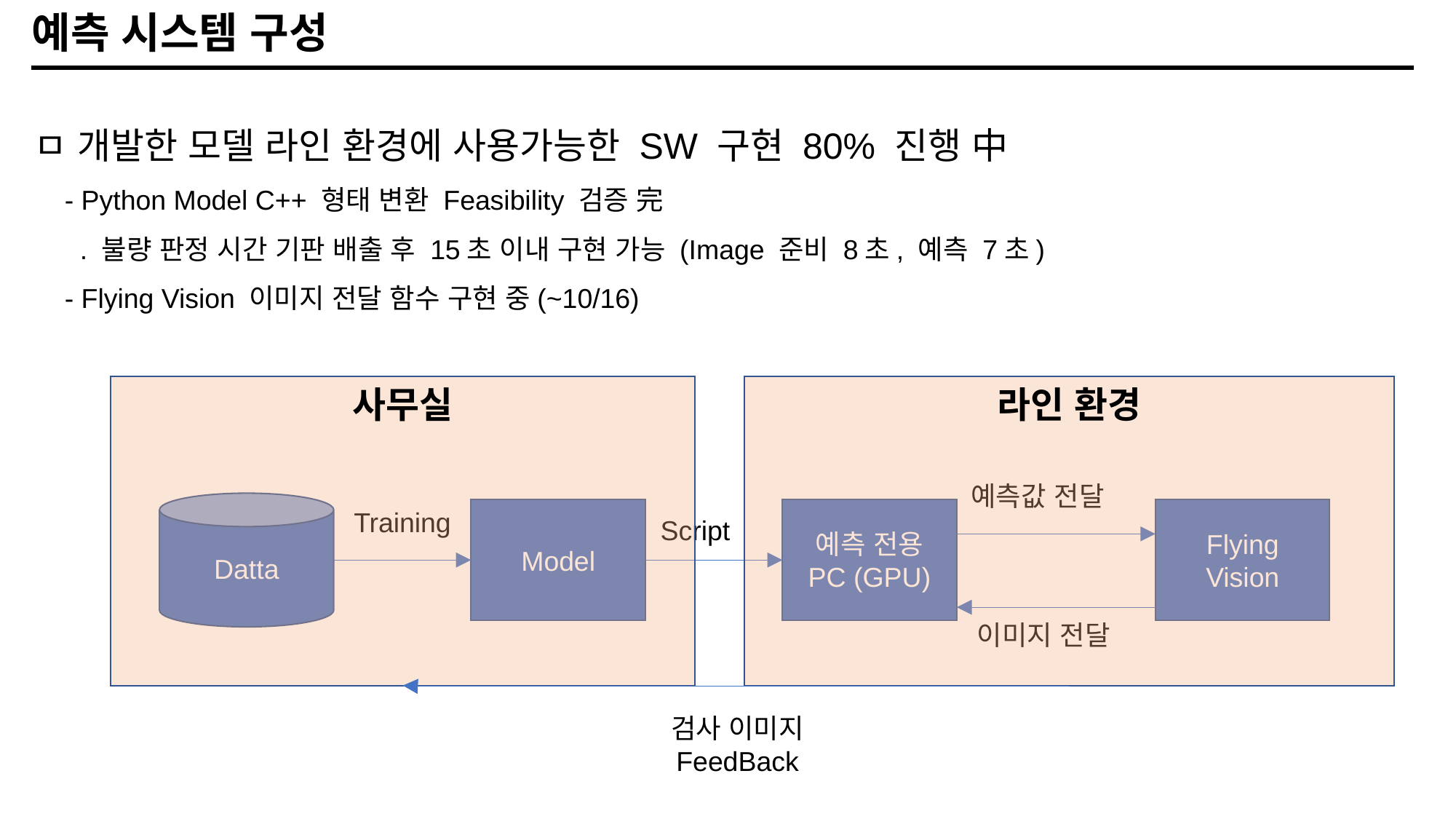

# 예측 시스템 구성
ㅁ 개발한 모델 라인 환경에 사용가능한 SW 구현 80% 진행 中
    - Python Model C++ 형태 변환 Feasibility 검증 完
      . 불량 판정 시간 기판 배출 후 15초 이내 구현 가능 (Image 준비 8초, 예측 7초)
    - Flying Vision 이미지 전달 함수 구현 중(~10/16)
사무실
라인 환경
예측값 전달
Datta
Training
Model
예측 전용 PC (GPU)
Flying Vision
Script
이미지 전달
검사 이미지 FeedBack